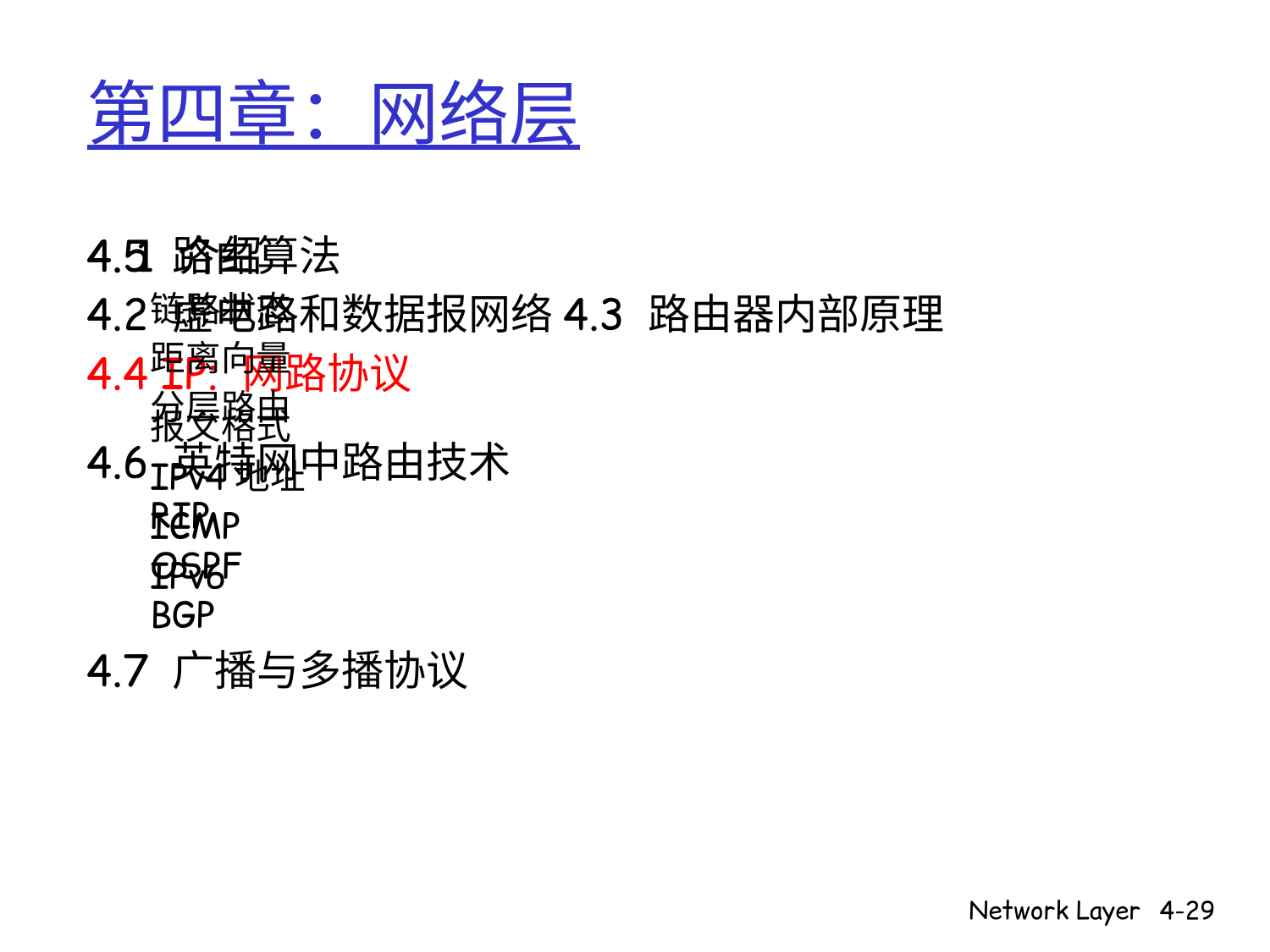

# 第四章：网络层
4. 1 介绍
4.2 虚电路和数据报网络4.3 路由器内部原理
4.4 IP: 网路协议
报文格式
IPv4地址
ICMP
IPv6
4.5 路由算法
链路状态
距离向量
分层路由
4.6 英特网中路由技术
RIP
OSPF
BGP
4.7 广播与多播协议
Network Layer
4-29